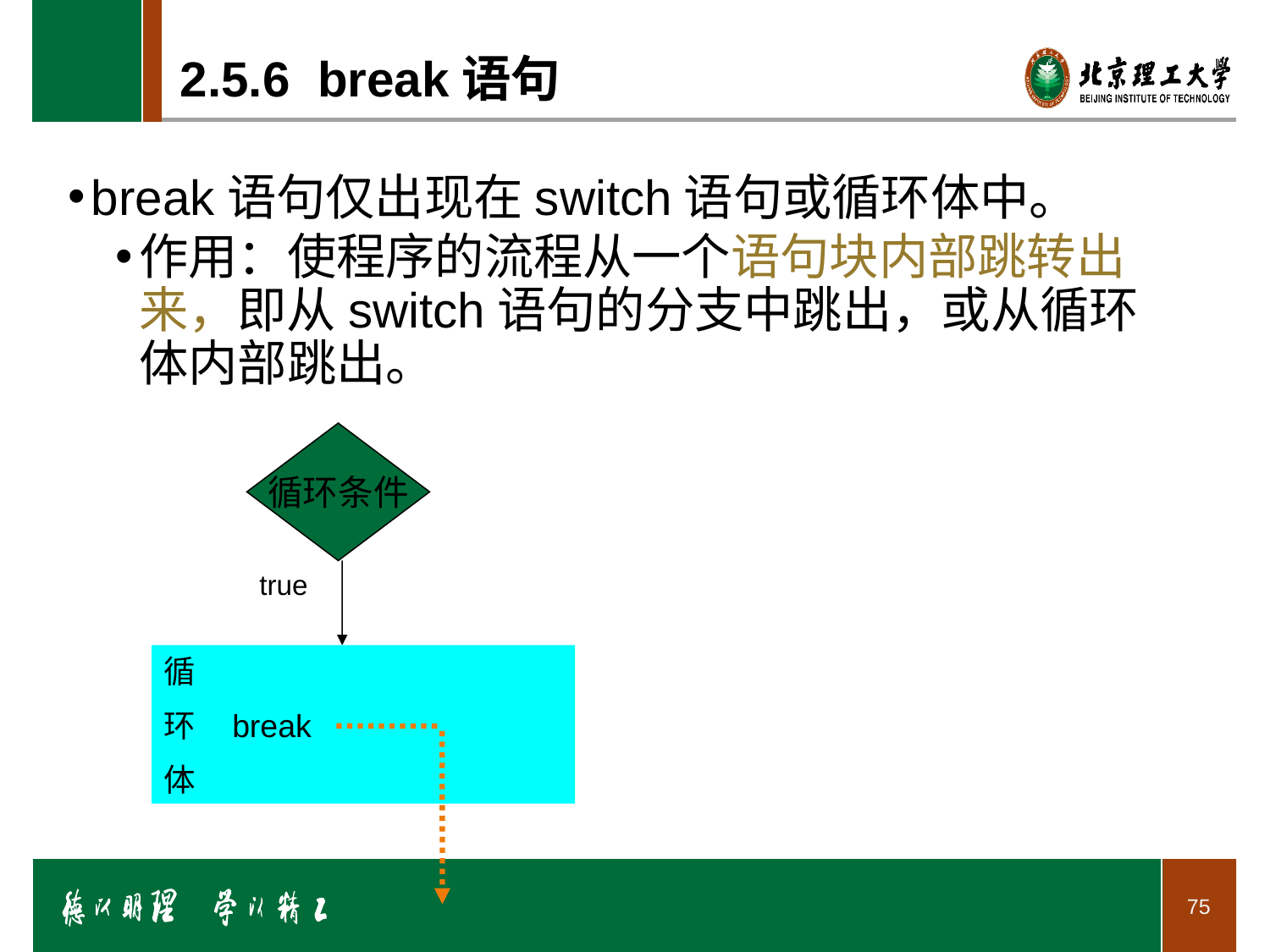

# 2.5.6  break语句
break语句仅出现在switch语句或循环体中。
作用：使程序的流程从一个语句块内部跳转出来，即从switch语句的分支中跳出，或从循环体内部跳出。

循环条件
true

循
环    break
体